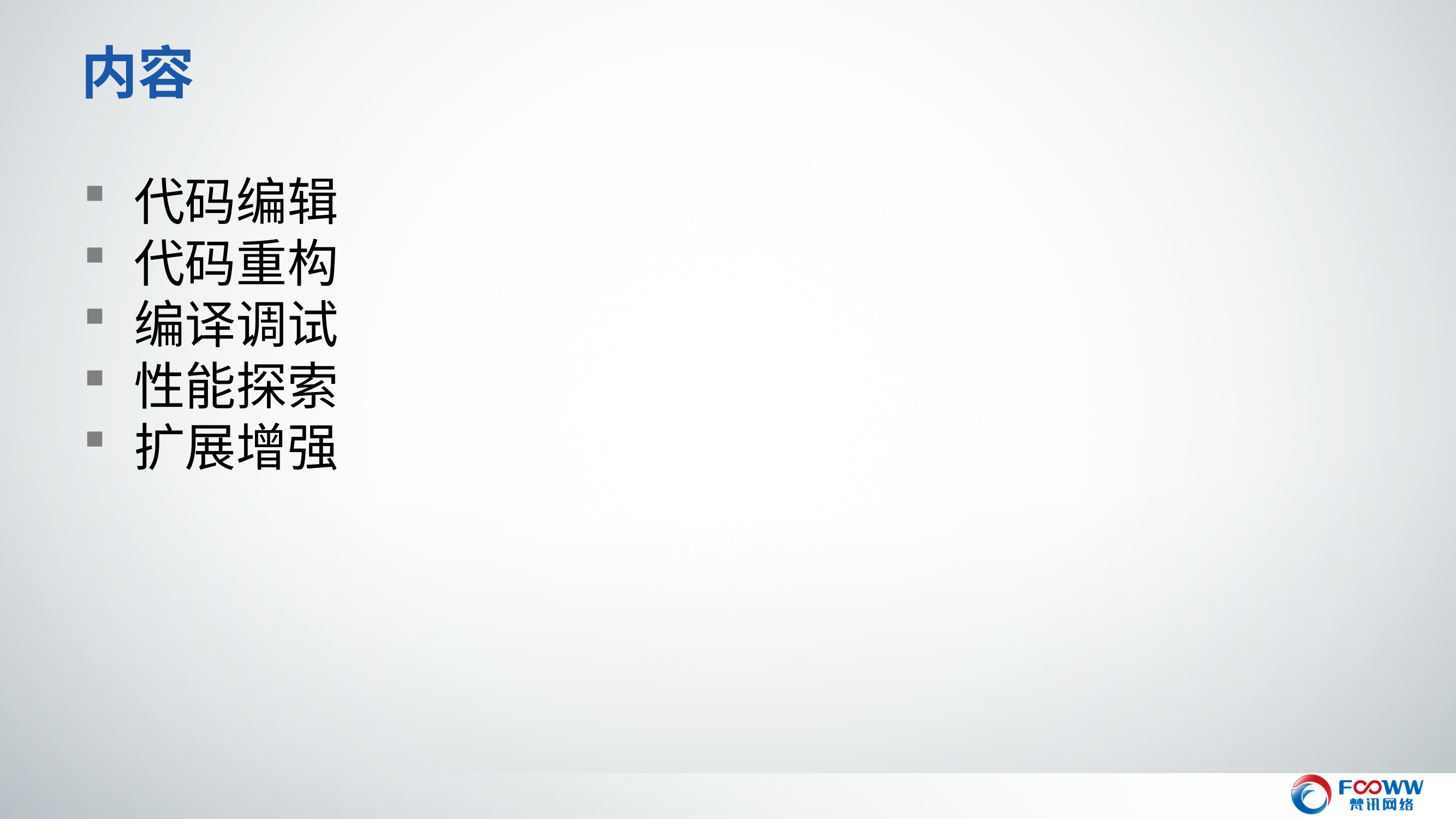

# 内容
代码编辑
代码重构
编译调试
性能探索
扩展增强